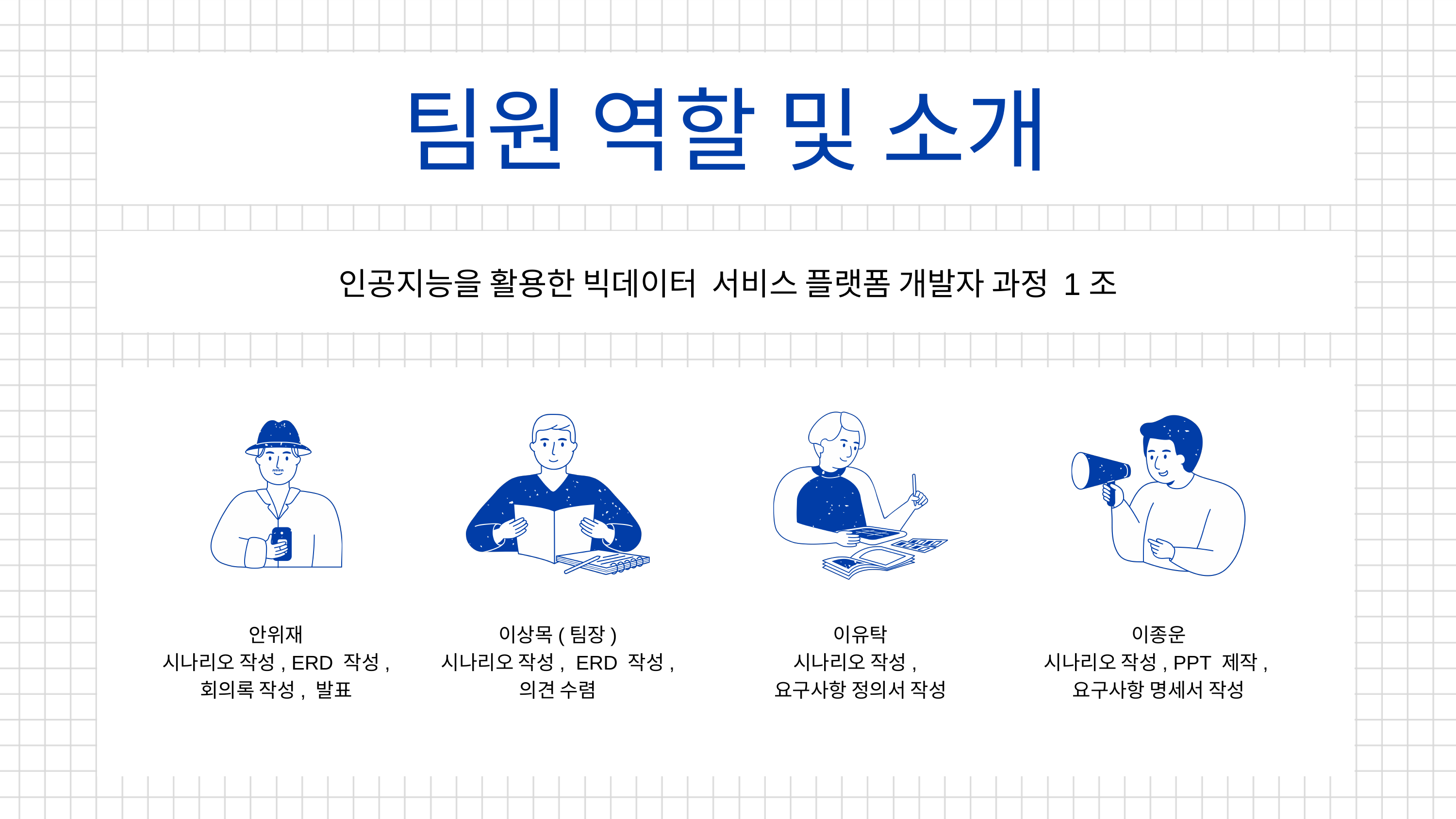

팀원 역할 및 소개

인공지능을 활용한 빅데이터  서비스 플랫폼 개발자 과정 1조

안위재
시나리오 작성, ERD 작성,
회의록 작성, 발표
이상목(팀장)
시나리오 작성,  ERD 작성,
의견 수렴
이유탁
시나리오 작성,
요구사항 정의서 작성
이종운
시나리오 작성, PPT 제작,
요구사항 명세서 작성